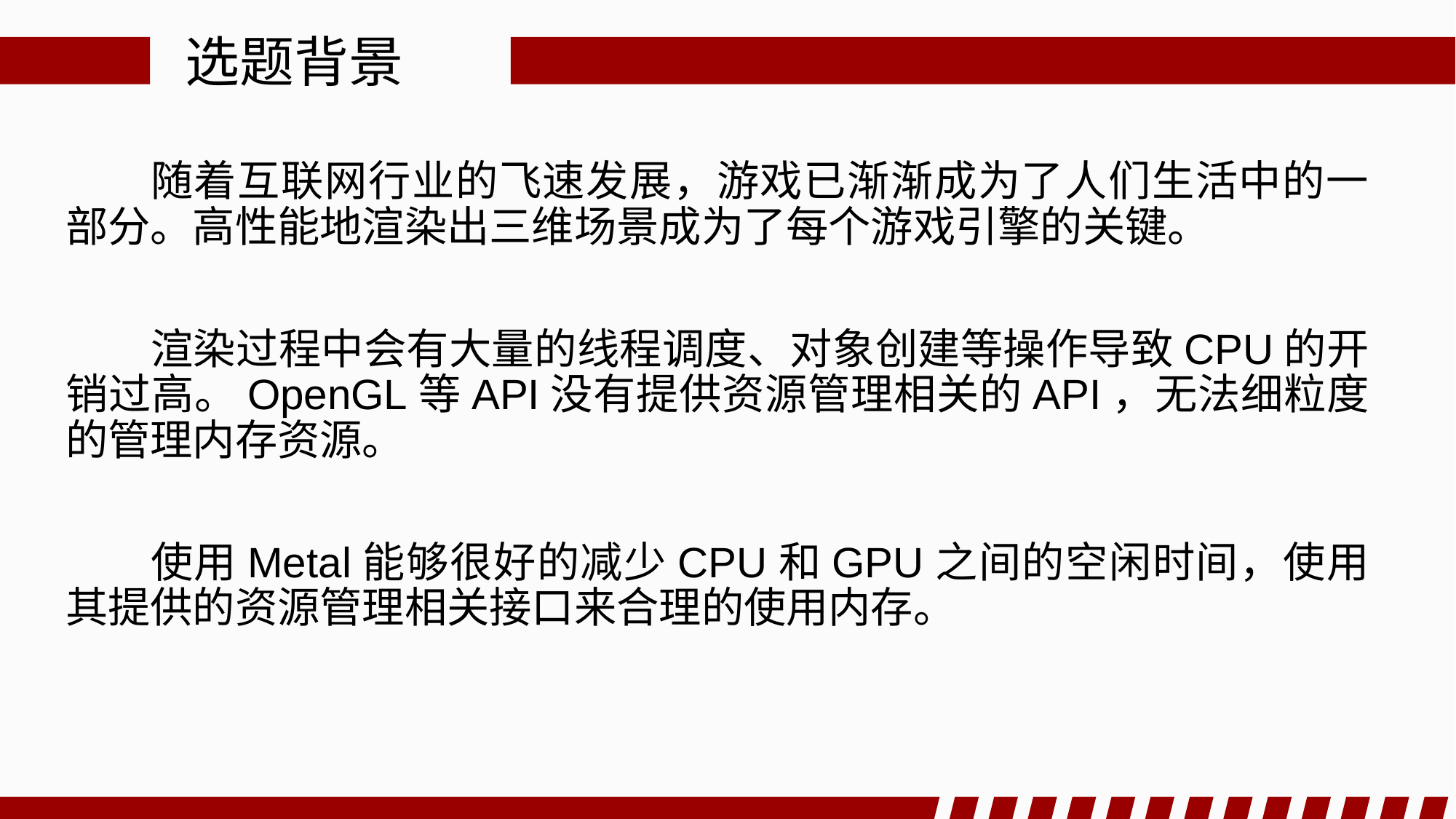

选题背景

随着互联网行业的飞速发展，游戏已渐渐成为了人们生活中的一部分。高性能地渲染出三维场景成为了每个游戏引擎的关键。

渲染过程中会有大量的线程调度、对象创建等操作导致CPU的开销过高。OpenGL等API没有提供资源管理相关的API，无法细粒度的管理内存资源。

使用Metal能够很好的减少CPU和GPU之间的空闲时间，使用其提供的资源管理相关接口来合理的使用内存。